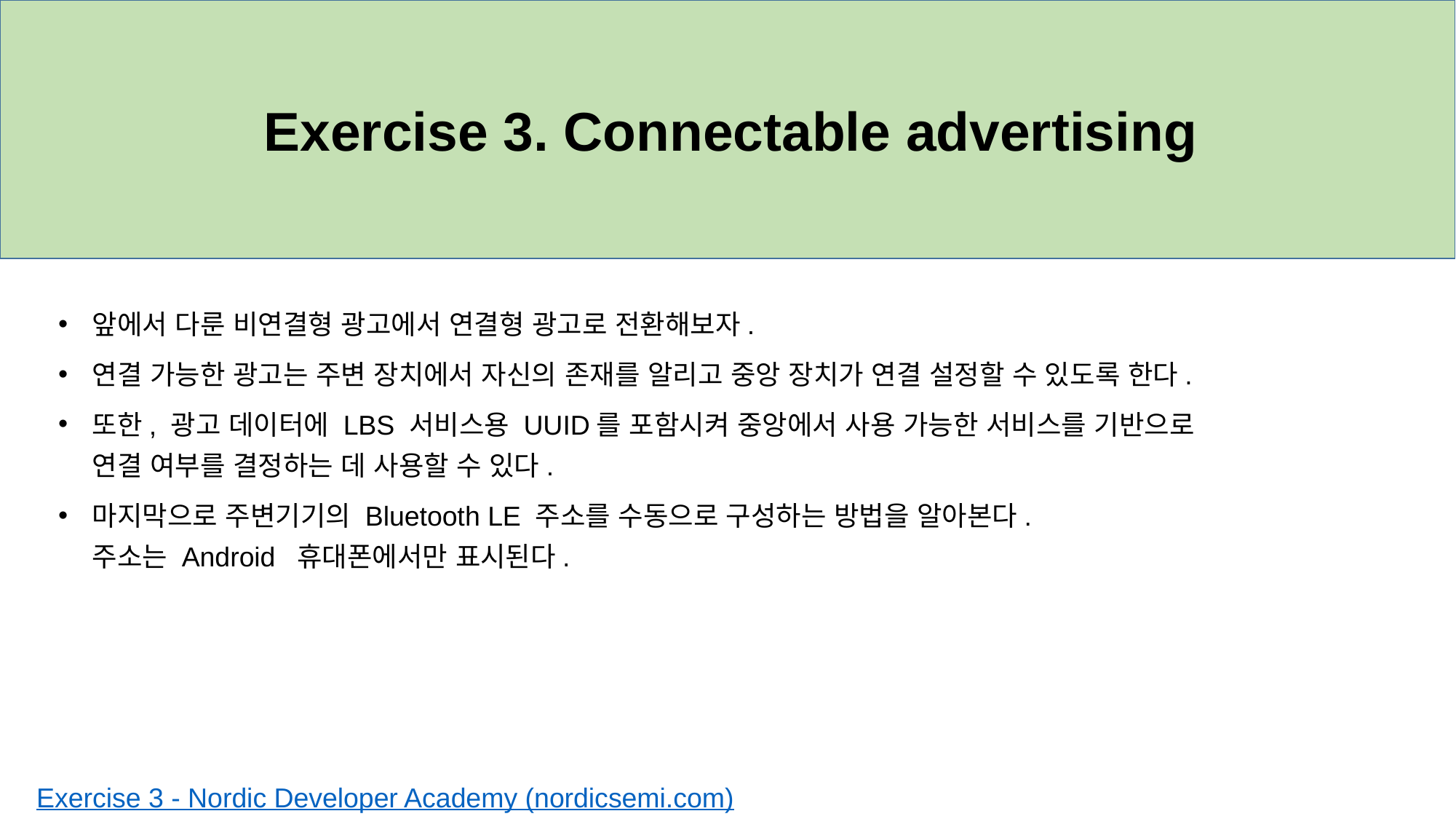

Exercise 3. Connectable advertising
앞에서 다룬 비연결형 광고에서 연결형 광고로 전환해보자.
연결 가능한 광고는 주변 장치에서 자신의 존재를 알리고 중앙 장치가 연결 설정할 수 있도록 한다.
또한, 광고 데이터에 LBS 서비스용 UUID를 포함시켜 중앙에서 사용 가능한 서비스를 기반으로
연결 여부를 결정하는 데 사용할 수 있다.
마지막으로 주변기기의 Bluetooth LE 주소를 수동으로 구성하는 방법을 알아본다.
주소는 Android  휴대폰에서만 표시된다.
Exercise 3 - Nordic Developer Academy (nordicsemi.com)